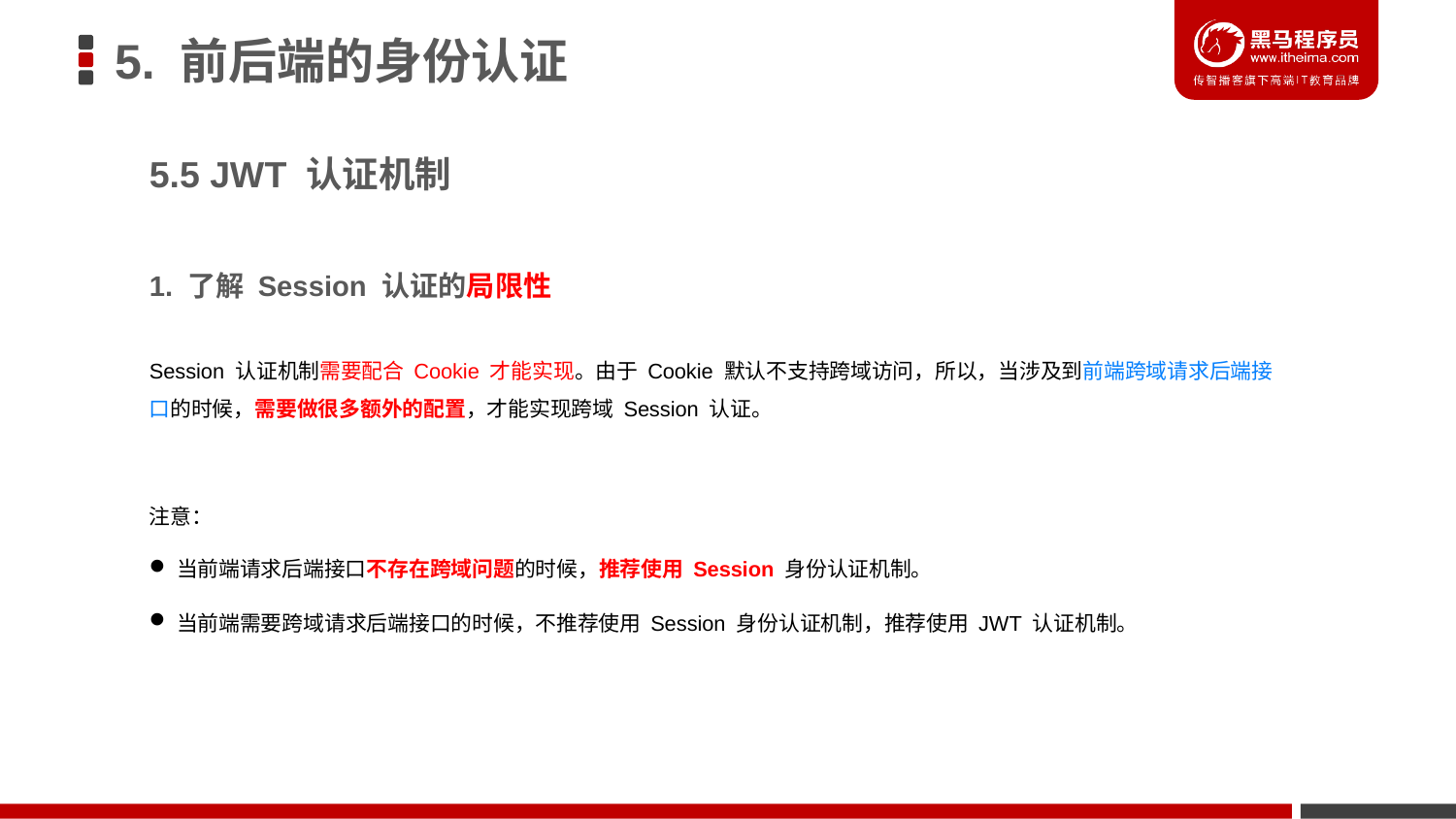

# 5. 前后端的身份认证
5.5 JWT 认证机制
1. 了解 Session 认证的局限性
Session 认证机制需要配合 Cookie 才能实现。由于 Cookie 默认不支持跨域访问，所以，当涉及到前端跨域请求后端接口的时候，需要做很多额外的配置，才能实现跨域 Session 认证。

注意：
当前端请求后端接口不存在跨域问题的时候，推荐使用 Session 身份认证机制。
当前端需要跨域请求后端接口的时候，不推荐使用 Session 身份认证机制，推荐使用 JWT 认证机制。